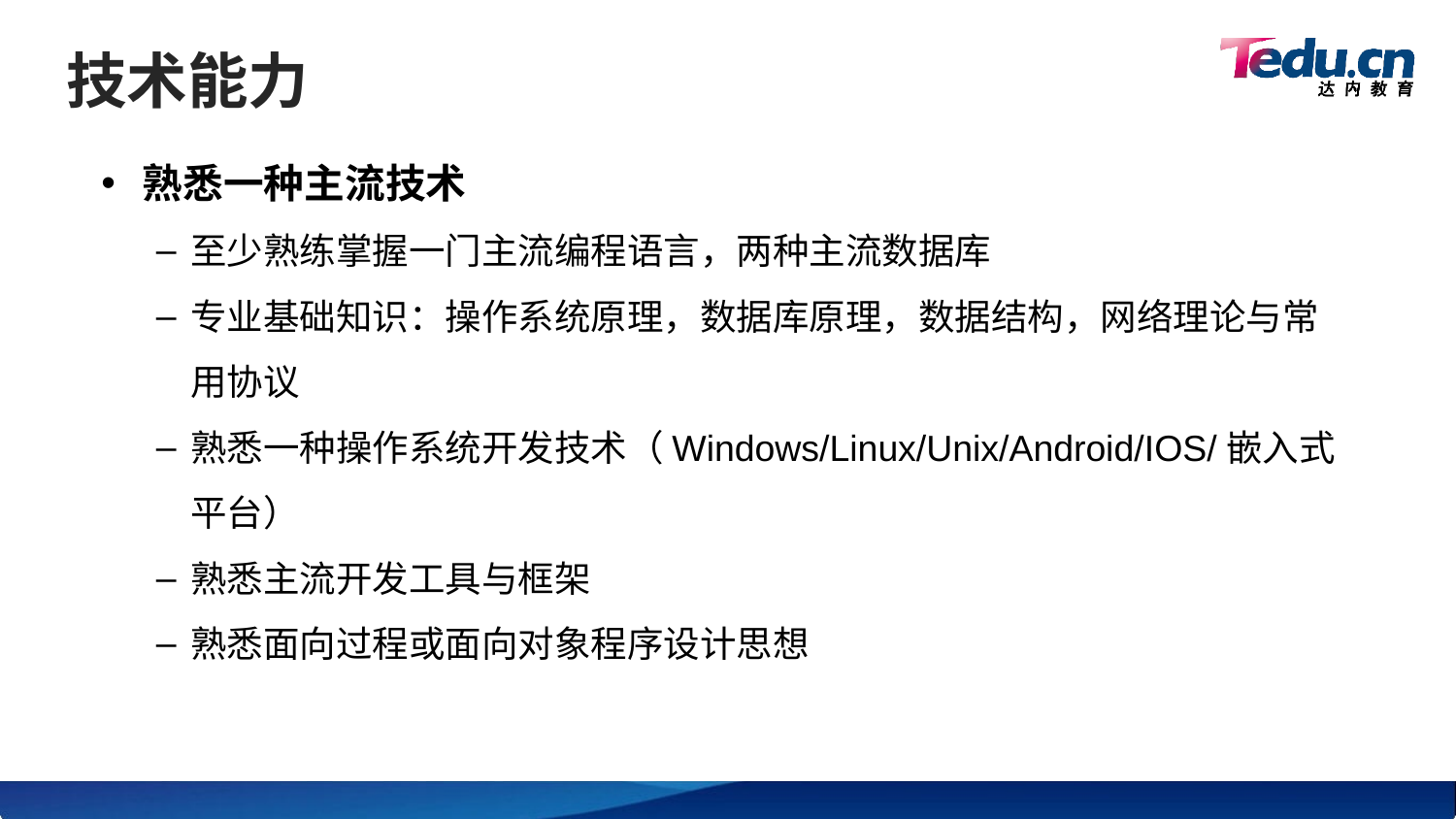

# 技术能力
熟悉一种主流技术
至少熟练掌握一门主流编程语言，两种主流数据库
专业基础知识：操作系统原理，数据库原理，数据结构，网络理论与常用协议
熟悉一种操作系统开发技术（Windows/Linux/Unix/Android/IOS/嵌入式平台）
熟悉主流开发工具与框架
熟悉面向过程或面向对象程序设计思想